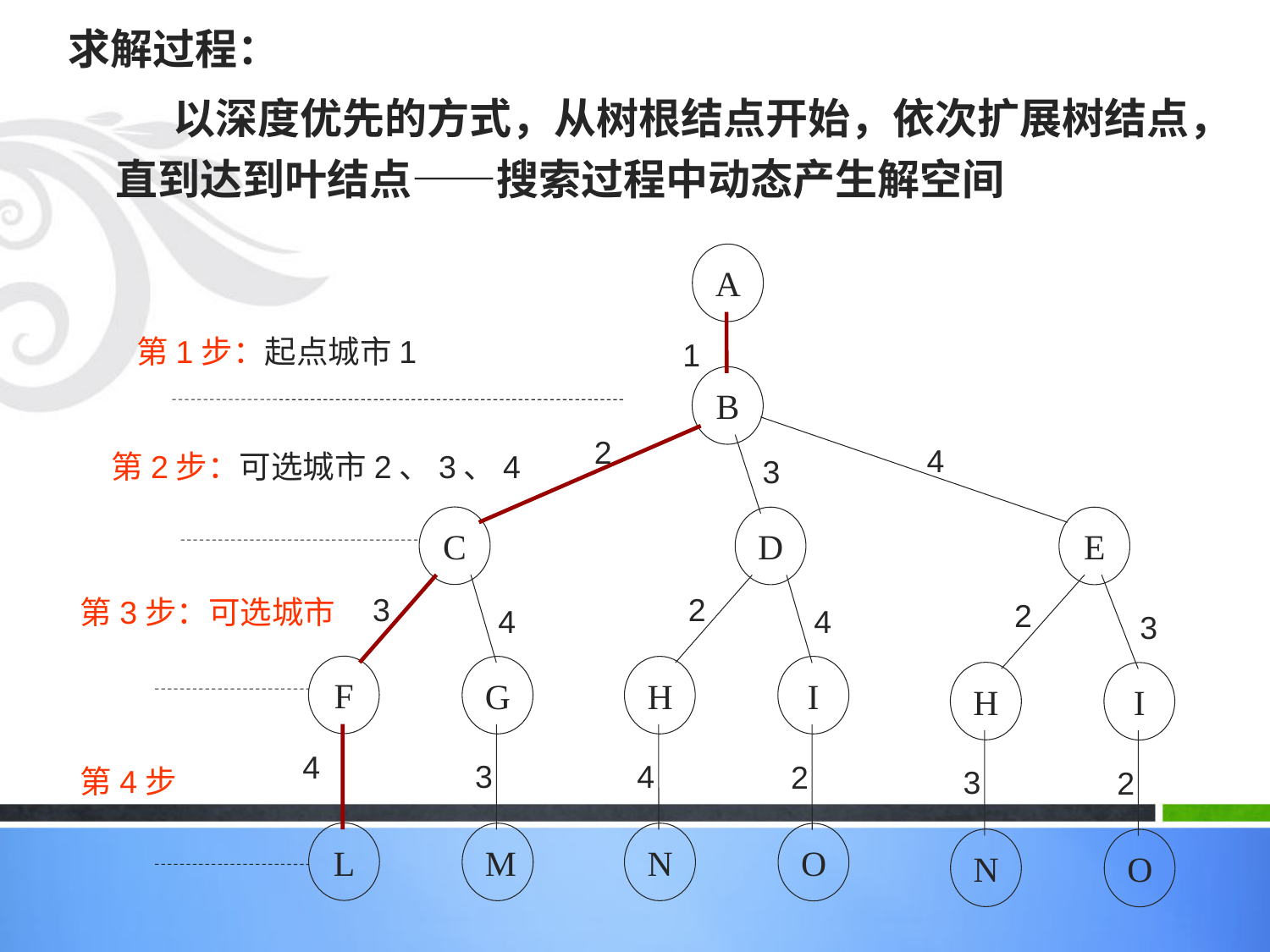

求解过程：
          以深度优先的方式，从树根结点开始，依次扩展树结点，直到达到叶结点——搜索过程中动态产生解空间

A

第1步：起点城市1
1
B

2

4
第2步：可选城市2、3、4
3
C
D
E

3
2
第3步：可选城市
2
4
4
3
F
G
H
I
H
I

4
3
4
2
第4步
3
2
L
M
N
O
N
O